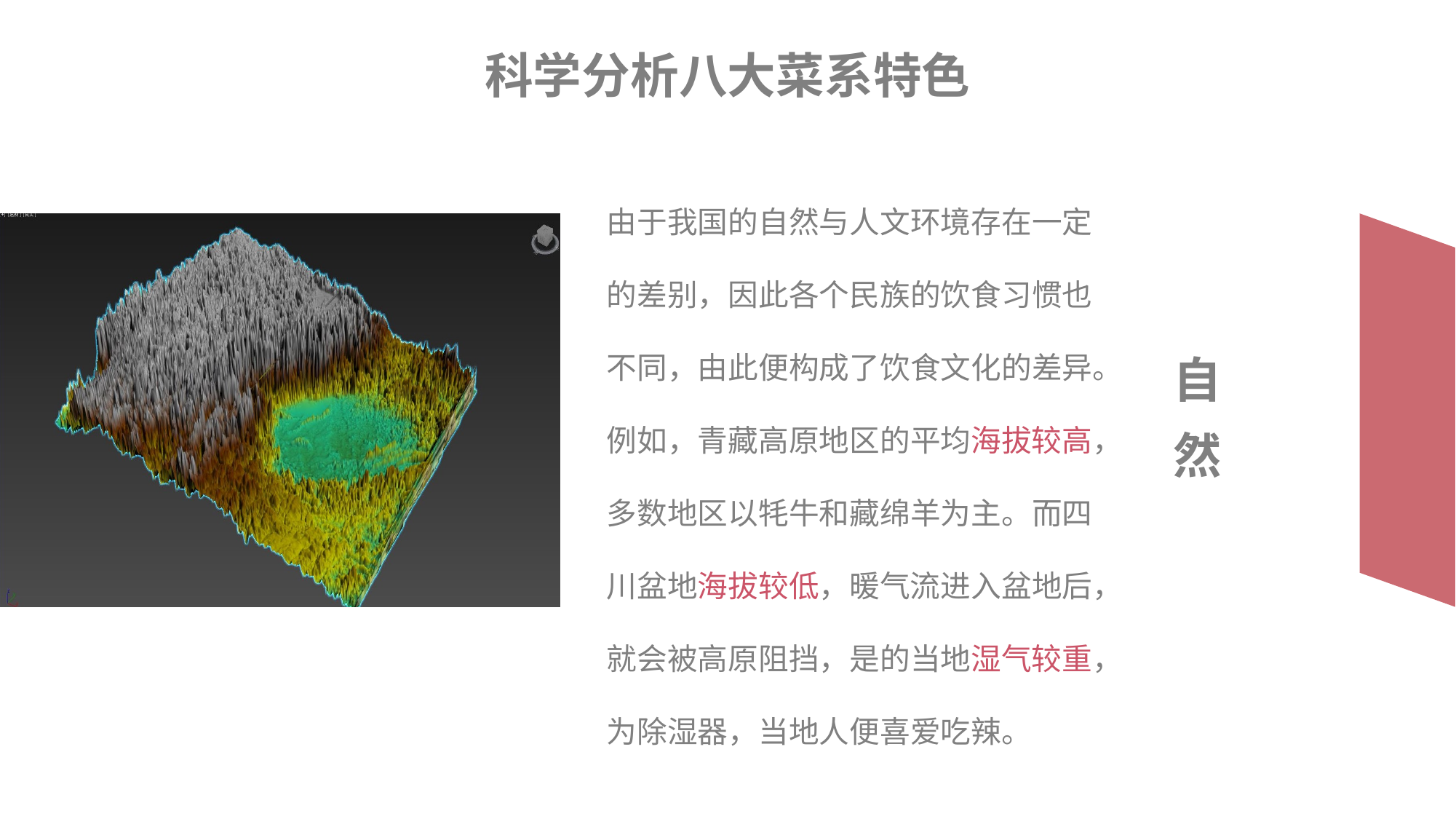

科学分析八大菜系特色
由于我国的自然与人文环境存在一定的差别，因此各个民族的饮食习惯也不同，由此便构成了饮食文化的差异。例如，青藏高原地区的平均海拔较高，多数地区以牦牛和藏绵羊为主。而四川盆地海拔较低，暖气流进入盆地后，就会被高原阻挡，是的当地湿气较重，为除湿器，当地人便喜爱吃辣。

自然